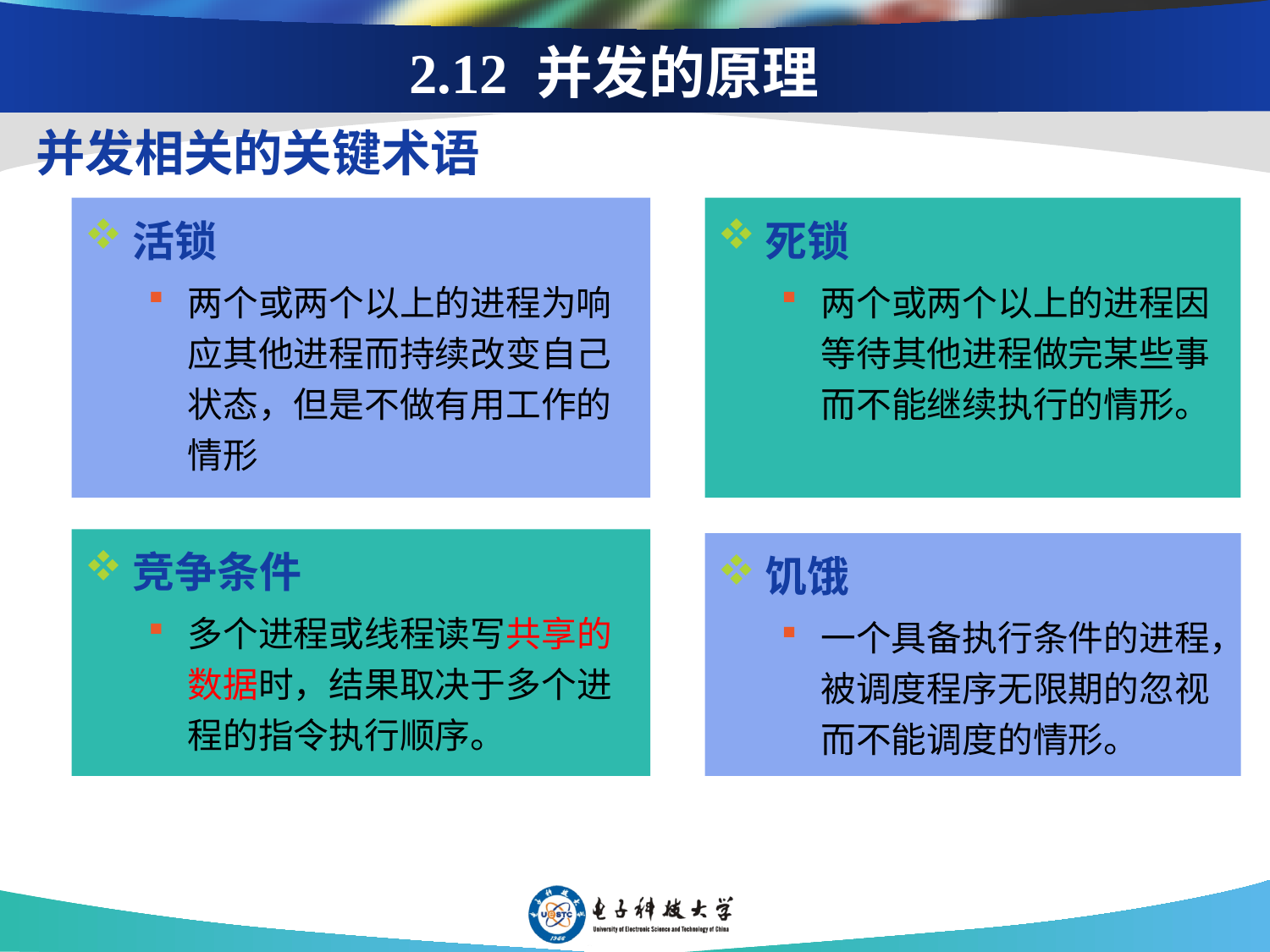

# 2.12 并发的原理
并发相关的关键术语

活锁
两个或两个以上的进程为响应其他进程而持续改变自己状态，但是不做有用工作的情形
死锁
两个或两个以上的进程因等待其他进程做完某些事而不能继续执行的情形。
竞争条件
多个进程或线程读写共享的数据时，结果取决于多个进程的指令执行顺序。

饥饿
一个具备执行条件的进程，被调度程序无限期的忽视而不能调度的情形。